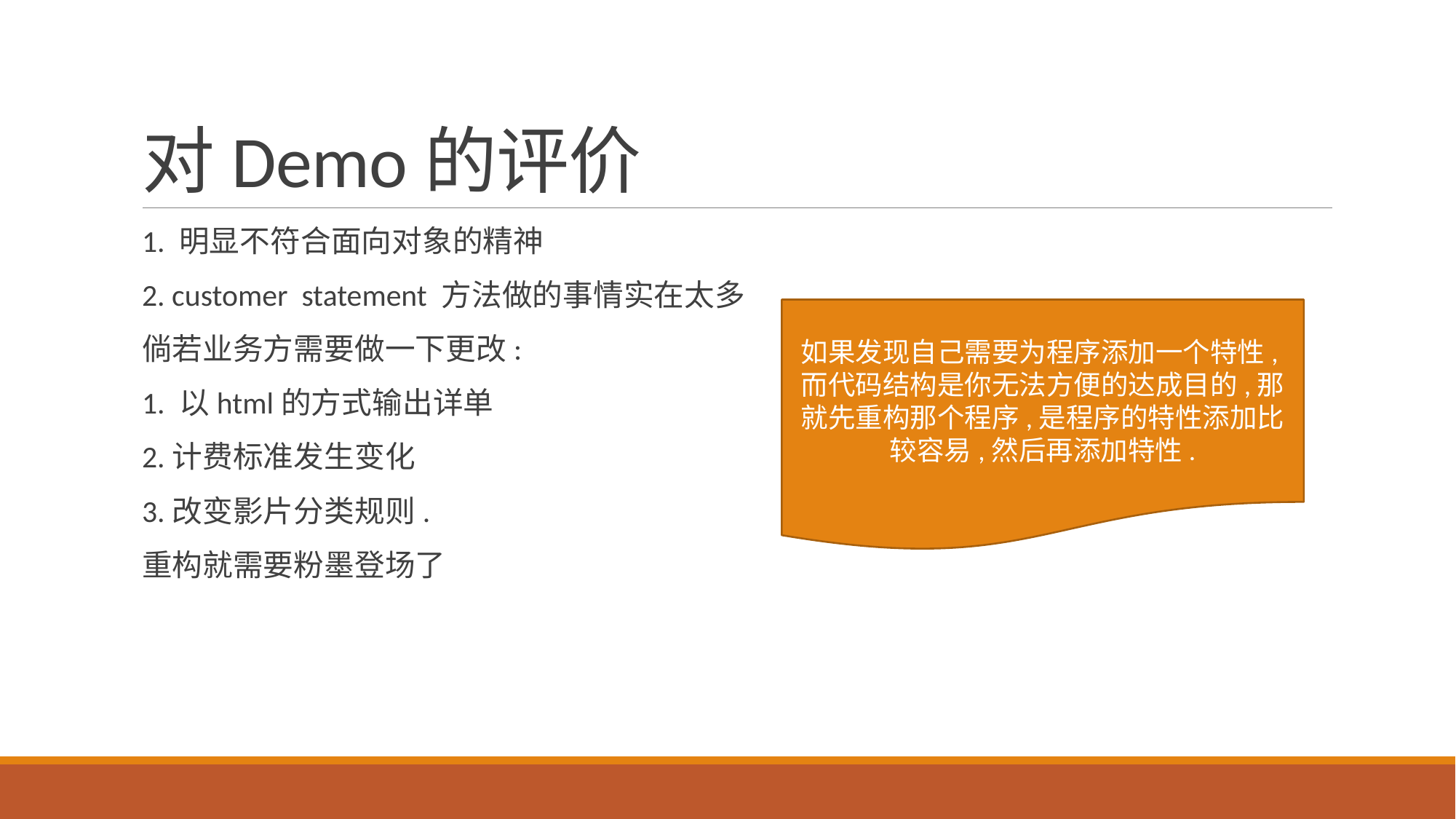

# 对Demo的评价
1. 明显不符合面向对象的精神
2. customer  statement 方法做的事情实在太多
倘若业务方需要做一下更改:
1. 以html的方式输出详单
2.计费标准发生变化
3.改变影片分类规则.
重构就需要粉墨登场了

如果发现自己需要为程序添加一个特性,而代码结构是你无法方便的达成目的,那就先重构那个程序,是程序的特性添加比较容易,然后再添加特性.